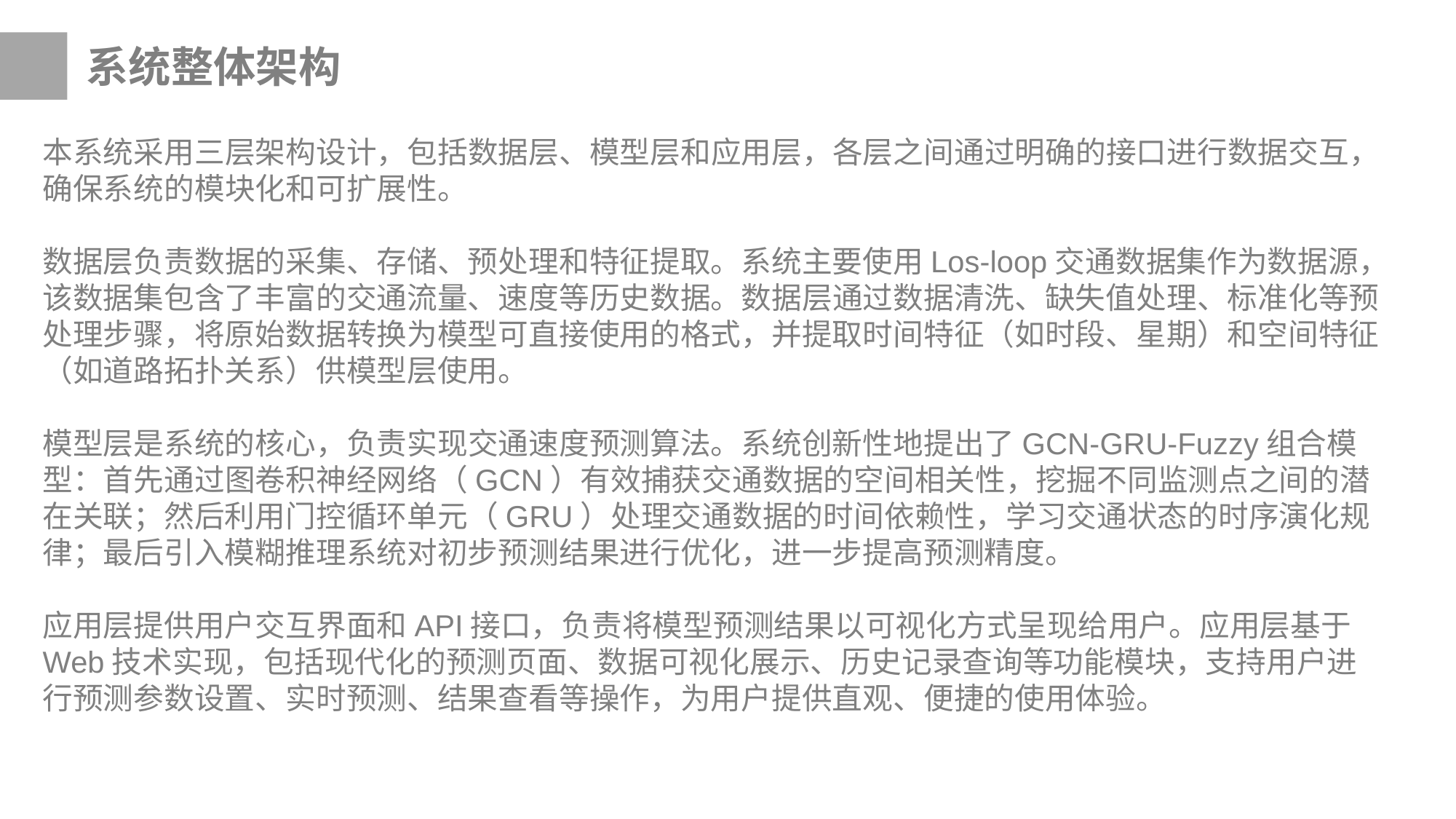

系统整体架构
本系统采用三层架构设计，包括数据层、模型层和应用层，各层之间通过明确的接口进行数据交互，确保系统的模块化和可扩展性。

数据层负责数据的采集、存储、预处理和特征提取。系统主要使用Los-loop交通数据集作为数据源，该数据集包含了丰富的交通流量、速度等历史数据。数据层通过数据清洗、缺失值处理、标准化等预处理步骤，将原始数据转换为模型可直接使用的格式，并提取时间特征（如时段、星期）和空间特征（如道路拓扑关系）供模型层使用。

模型层是系统的核心，负责实现交通速度预测算法。系统创新性地提出了GCN-GRU-Fuzzy组合模型：首先通过图卷积神经网络（GCN）有效捕获交通数据的空间相关性，挖掘不同监测点之间的潜在关联；然后利用门控循环单元（GRU）处理交通数据的时间依赖性，学习交通状态的时序演化规律；最后引入模糊推理系统对初步预测结果进行优化，进一步提高预测精度。

应用层提供用户交互界面和API接口，负责将模型预测结果以可视化方式呈现给用户。应用层基于Web技术实现，包括现代化的预测页面、数据可视化展示、历史记录查询等功能模块，支持用户进行预测参数设置、实时预测、结果查看等操作，为用户提供直观、便捷的使用体验。